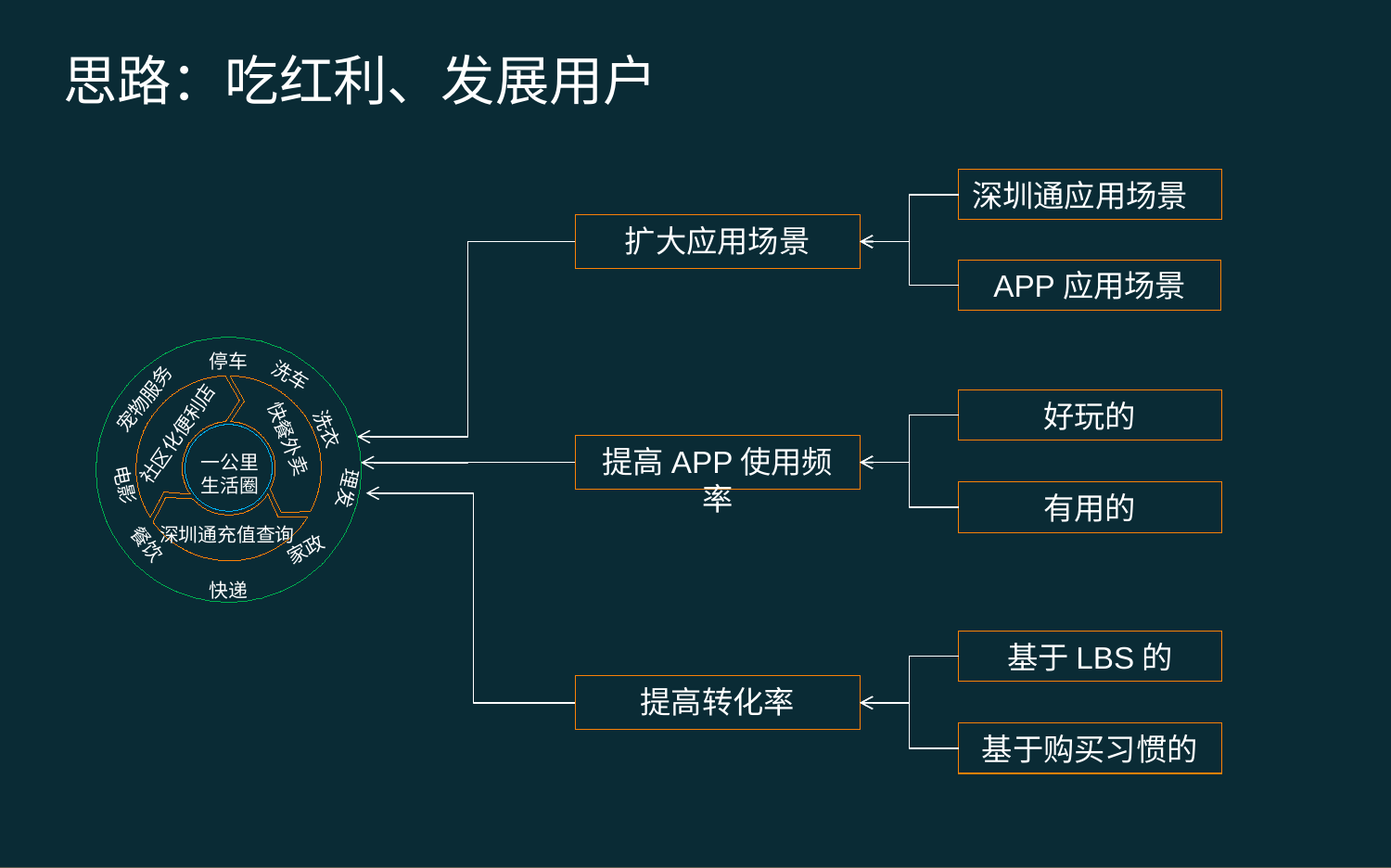

思路：吃红利、发展用户
深圳通应用场景
扩大应用场景
APP应用场景

停车
洗车

社区化便利店
快餐外卖
一公里
生活圈
深圳通充值查询

宠物服务

洗衣
电影
理发
餐饮
家政
快递
好玩的
提高APP使用频率
有用的
基于LBS的
提高转化率
基于购买习惯的